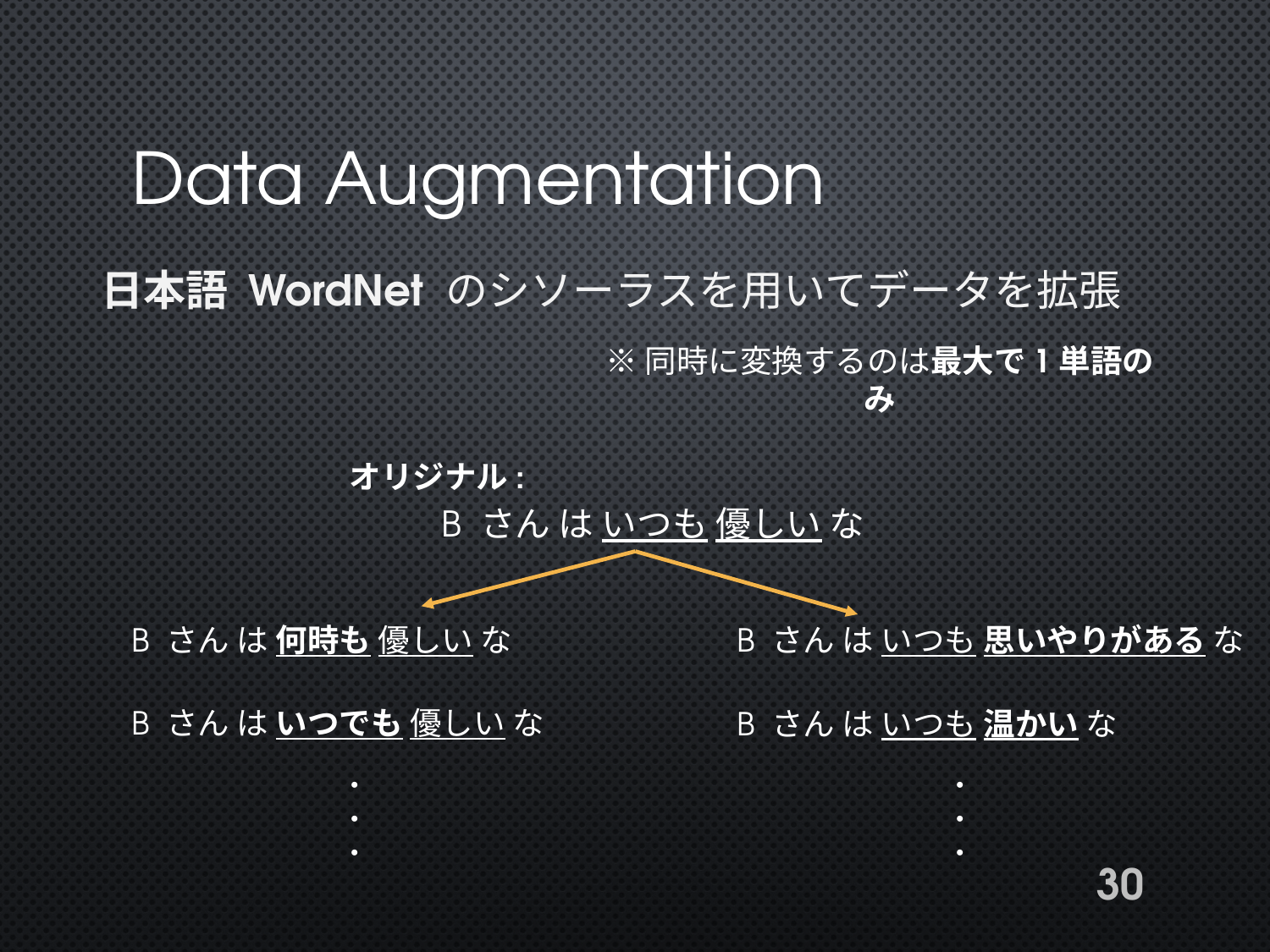

# Data Augmentation
日本語 WordNet のシソーラスを用いてデータを拡張

※同時に変換するのは最大で1単語のみ
オリジナル:
B さん は いつも 優しい な
B さん は 何時も 優しい な
B さん は いつも 思いやりがある な
B さん は いつでも 優しい な
B さん は いつも 温かい な
・
・
・
・
・
・
30